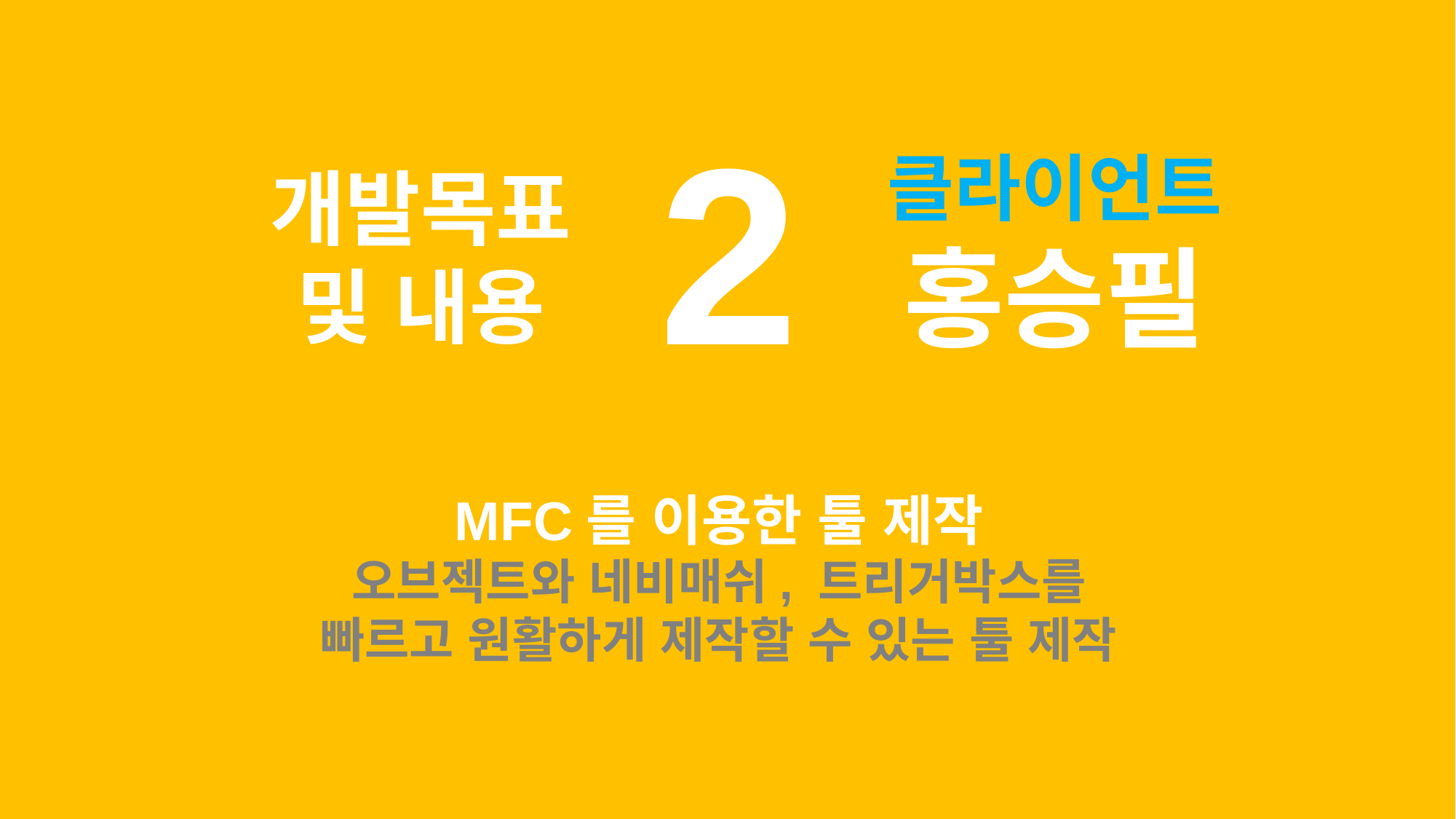

2
클라이언트
홍승필
개발목표
및 내용
MFC를 이용한 툴 제작
오브젝트와 네비매쉬, 트리거박스를
빠르고 원활하게 제작할 수 있는 툴 제작